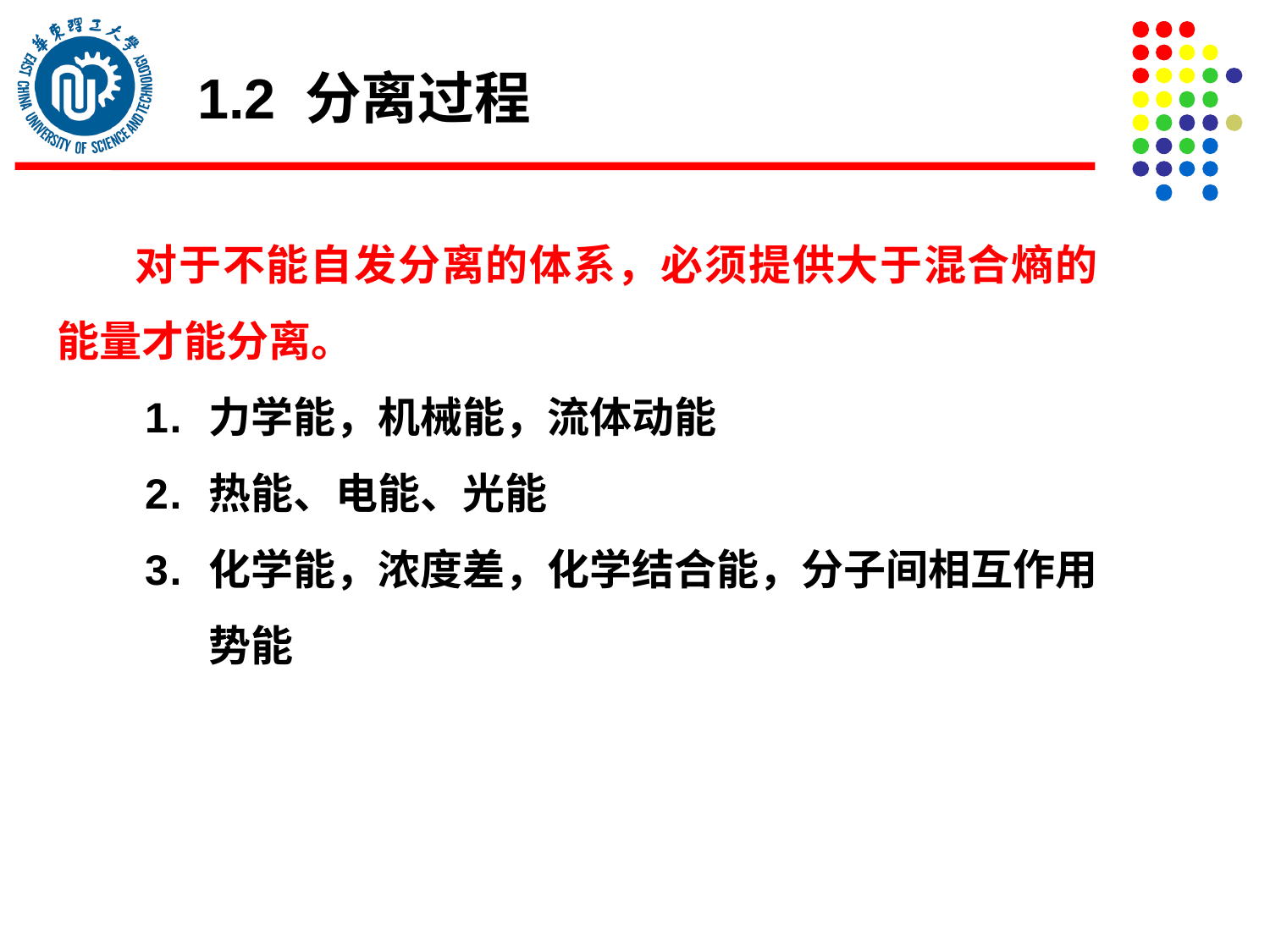

1.2 分离过程
      对于不能自发分离的体系，必须提供大于混合熵的能量才能分离。
力学能，机械能，流体动能
热能、电能、光能
化学能，浓度差，化学结合能，分子间相互作用势能